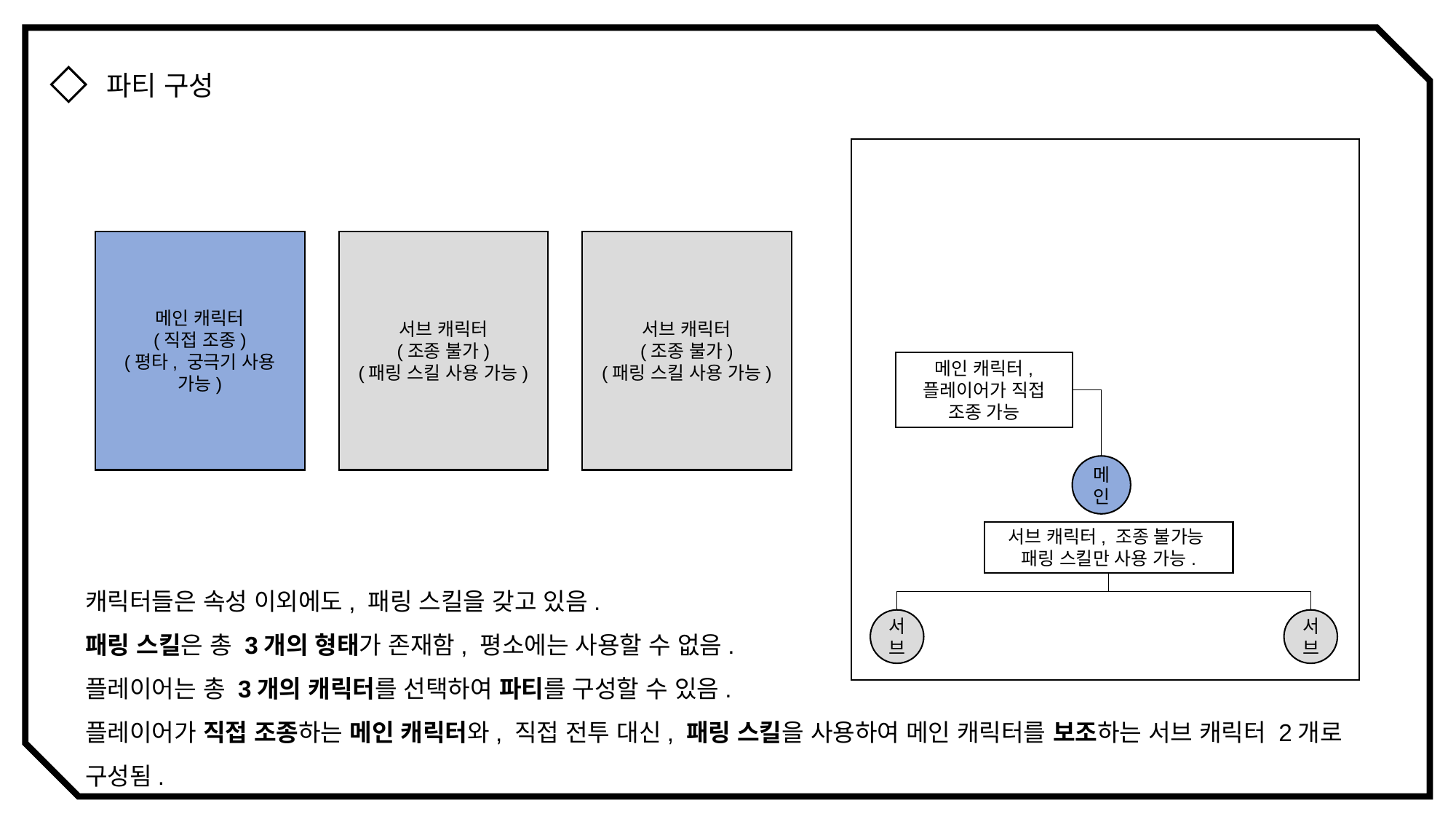

파티 구성

메인 캐릭터
(직접 조종)
(평타, 궁극기 사용 가능)
서브 캐릭터
(조종 불가)
(패링 스킬 사용 가능)
서브 캐릭터
(조종 불가)
(패링 스킬 사용 가능)
메인 캐릭터, 플레이어가 직접 조종 가능
메인
서브 캐릭터, 조종 불가능
패링 스킬만 사용 가능.
캐릭터들은 속성 이외에도, 패링 스킬을 갖고 있음.
패링 스킬은 총 3개의 형태가 존재함, 평소에는 사용할 수 없음.
플레이어는 총 3개의 캐릭터를 선택하여 파티를 구성할 수 있음.
플레이어가 직접 조종하는 메인 캐릭터와, 직접 전투 대신, 패링 스킬을 사용하여 메인 캐릭터를 보조하는 서브 캐릭터 2개로 구성됨.
서브
서브